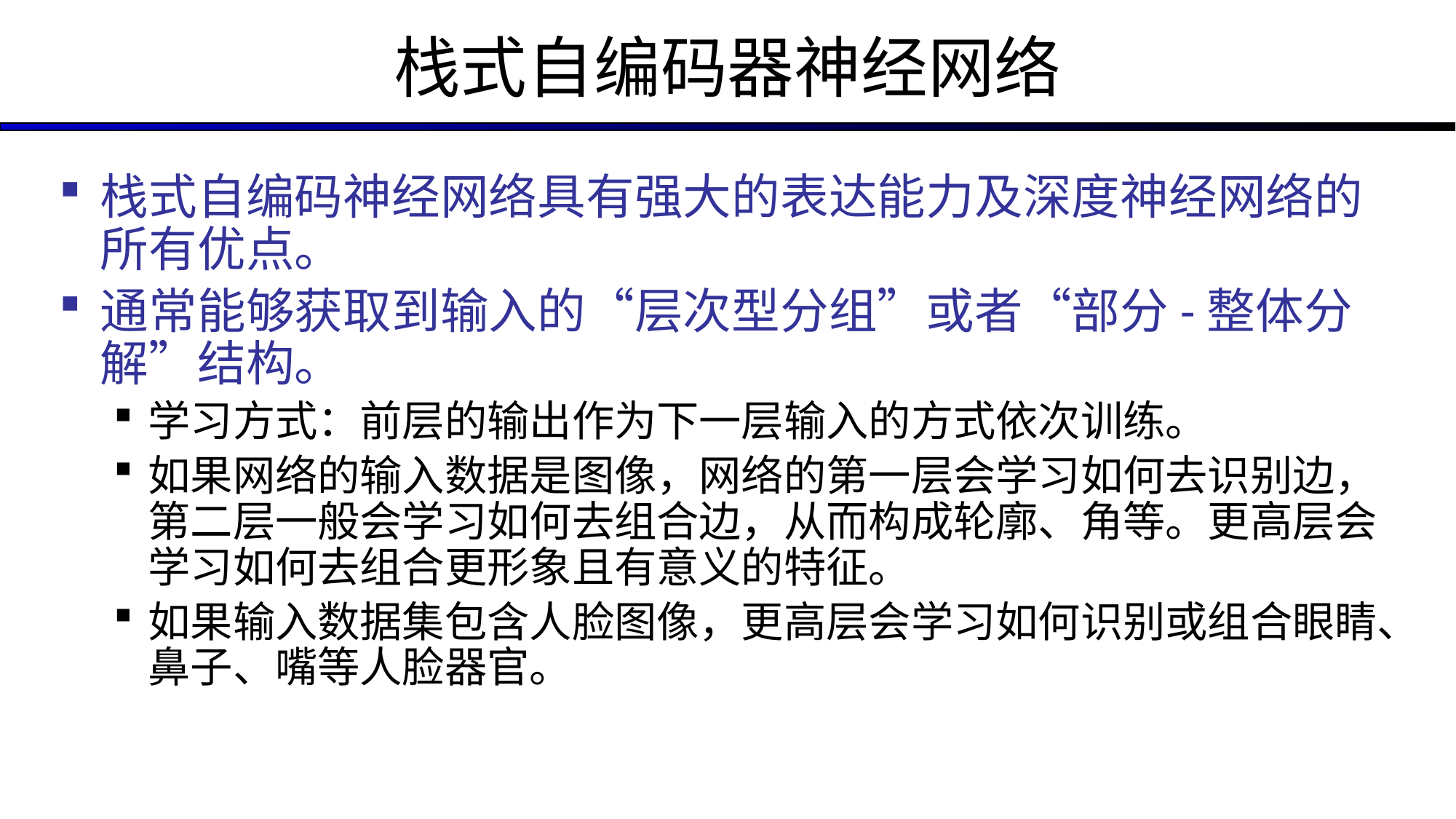

# 栈式自编码器神经网络
栈式自编码神经网络具有强大的表达能力及深度神经网络的所有优点。
通常能够获取到输入的“层次型分组”或者“部分-整体分解”结构。
学习方式：前层的输出作为下一层输入的方式依次训练。
如果网络的输入数据是图像，网络的第一层会学习如何去识别边，第二层一般会学习如何去组合边，从而构成轮廓、角等。更高层会学习如何去组合更形象且有意义的特征。
如果输入数据集包含人脸图像，更高层会学习如何识别或组合眼睛、鼻子、嘴等人脸器官。